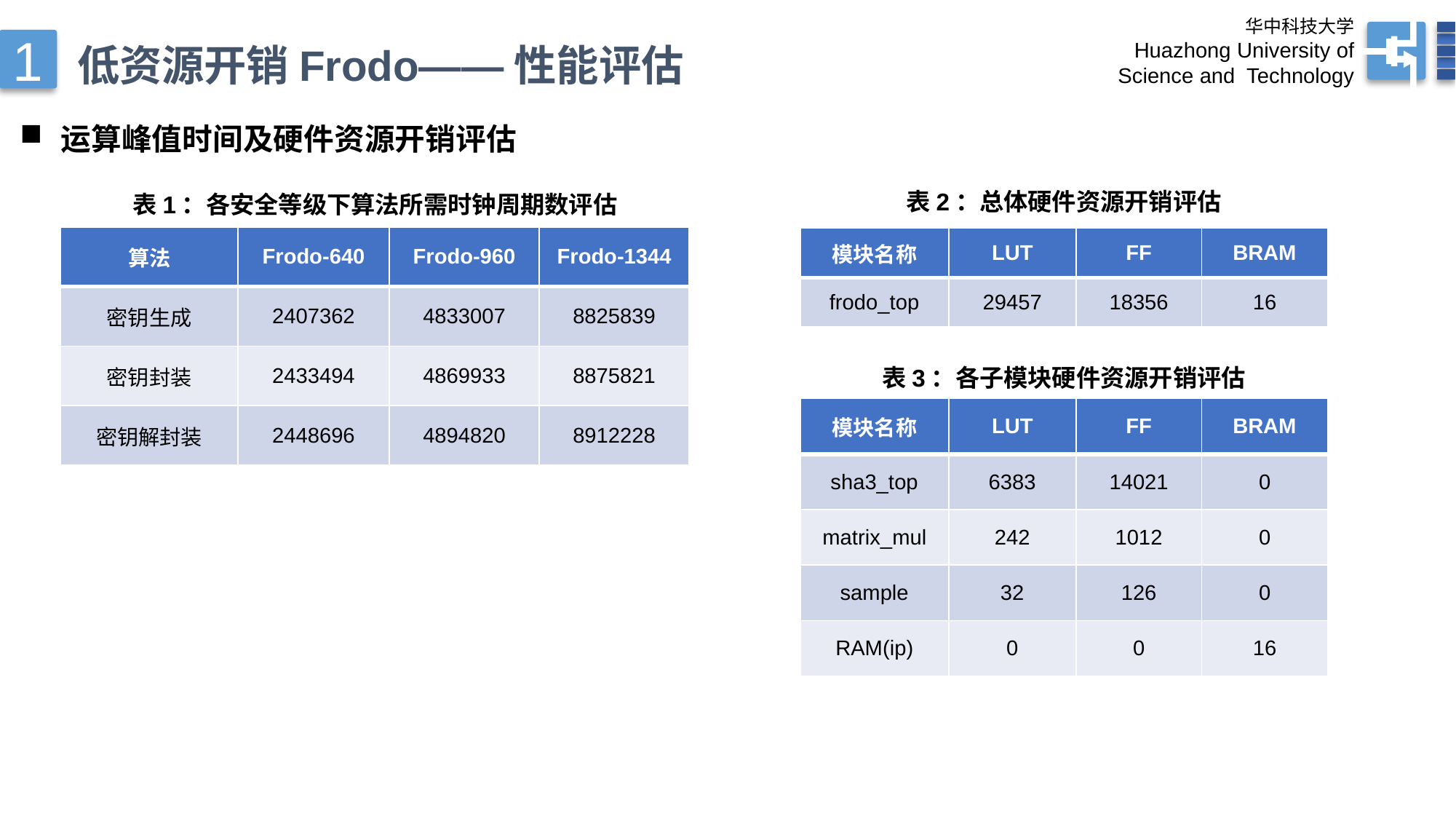

华中科技大学
Huazhong University of
 Science and  Technology

1
低资源开销Frodo——性能评估
运算峰值时间及硬件资源开销评估
表2：总体硬件资源开销评估
表1：各安全等级下算法所需时钟周期数评估
| 算法 | Frodo-640 | Frodo-960 | Frodo-1344 |
| --- | --- | --- | --- |
| 密钥生成 | 2407362 | 4833007 | 8825839 |
| 密钥封装 | 2433494 | 4869933 | 8875821 |
| 密钥解封装 | 2448696 | 4894820 | 8912228 |
| 模块名称 | LUT | FF | BRAM |
| --- | --- | --- | --- |
| frodo\_top | 29457 | 18356 | 16 |
表3：各子模块硬件资源开销评估
| 模块名称 | LUT | FF | BRAM |
| --- | --- | --- | --- |
| sha3\_top | 6383 | 14021 | 0 |
| matrix\_mul | 242 | 1012 | 0 |
| sample | 32 | 126 | 0 |
| RAM(ip) | 0 | 0 | 16 |